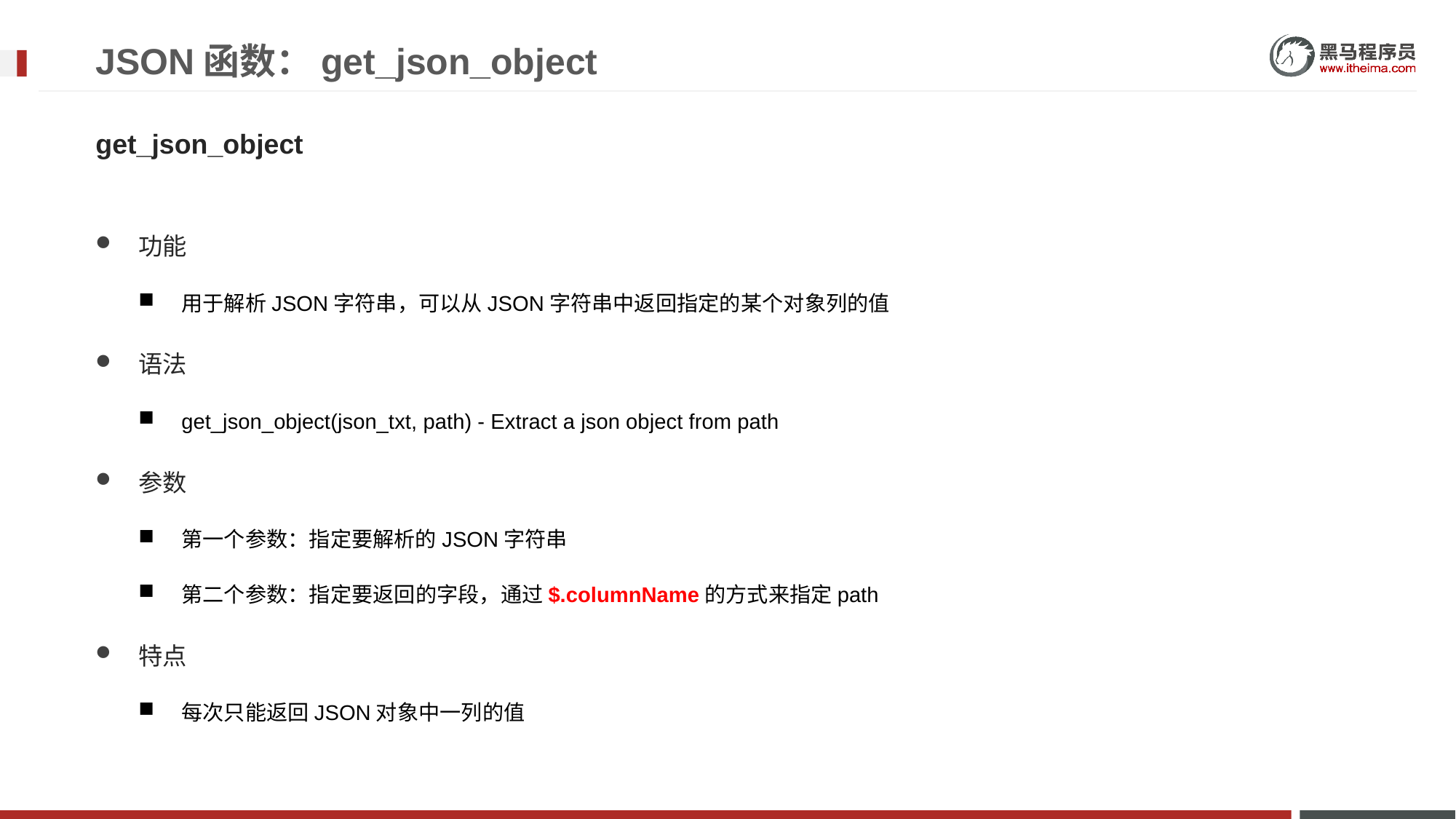

# JSON函数：get_json_object
get_json_object
功能
用于解析JSON字符串，可以从JSON字符串中返回指定的某个对象列的值
语法
get_json_object(json_txt, path) - Extract a json object from path
参数
第一个参数：指定要解析的JSON字符串
第二个参数：指定要返回的字段，通过$.columnName的方式来指定path
特点
每次只能返回JSON对象中一列的值